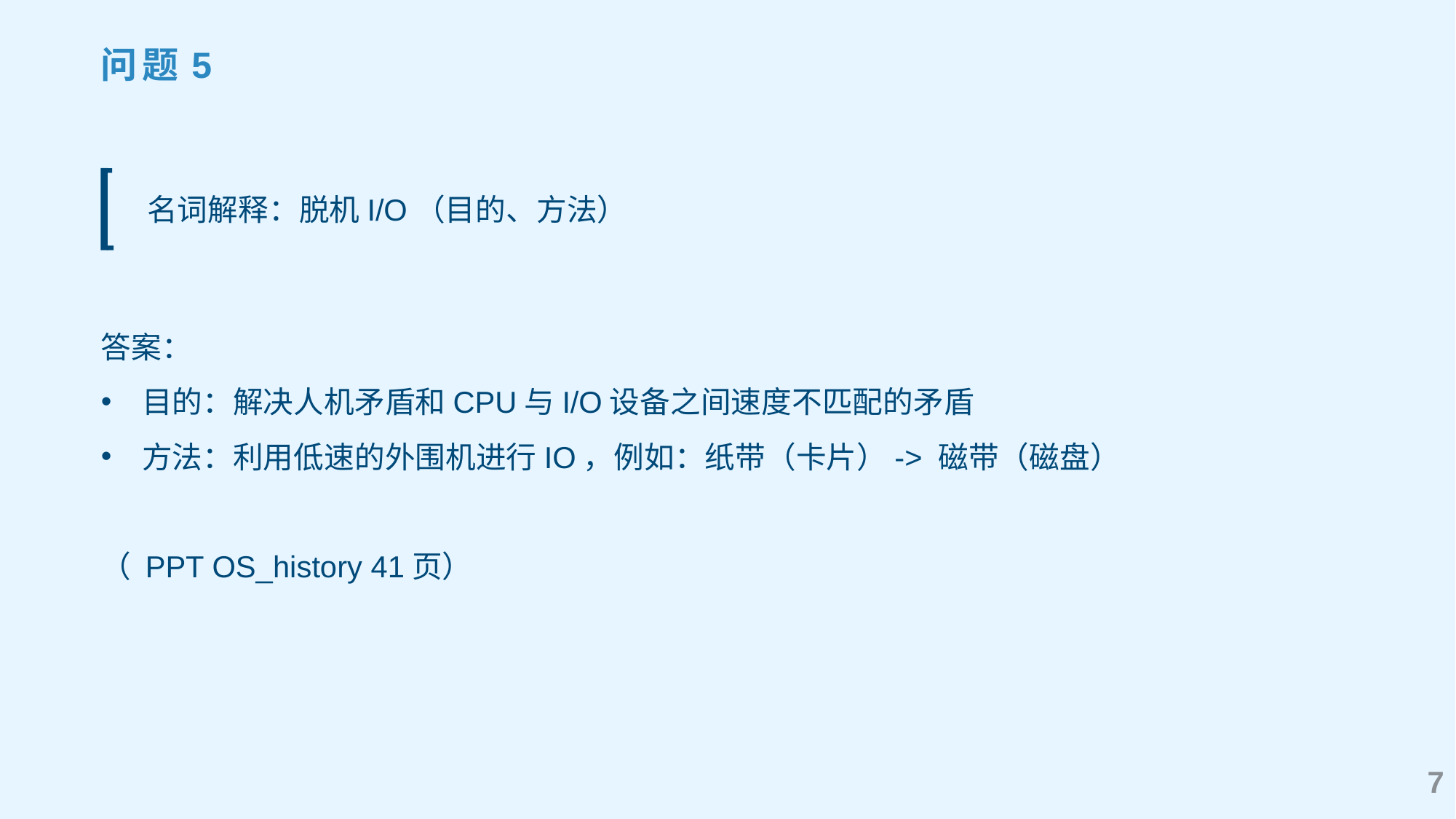

问题5

名词解释：脱机I/O（目的、方法）
答案：
目的：解决人机矛盾和CPU与I/O设备之间速度不匹配的矛盾
方法：利用低速的外围机进行IO，例如：纸带（卡片）-> 磁带（磁盘）

（ PPT OS_history 41页）
7